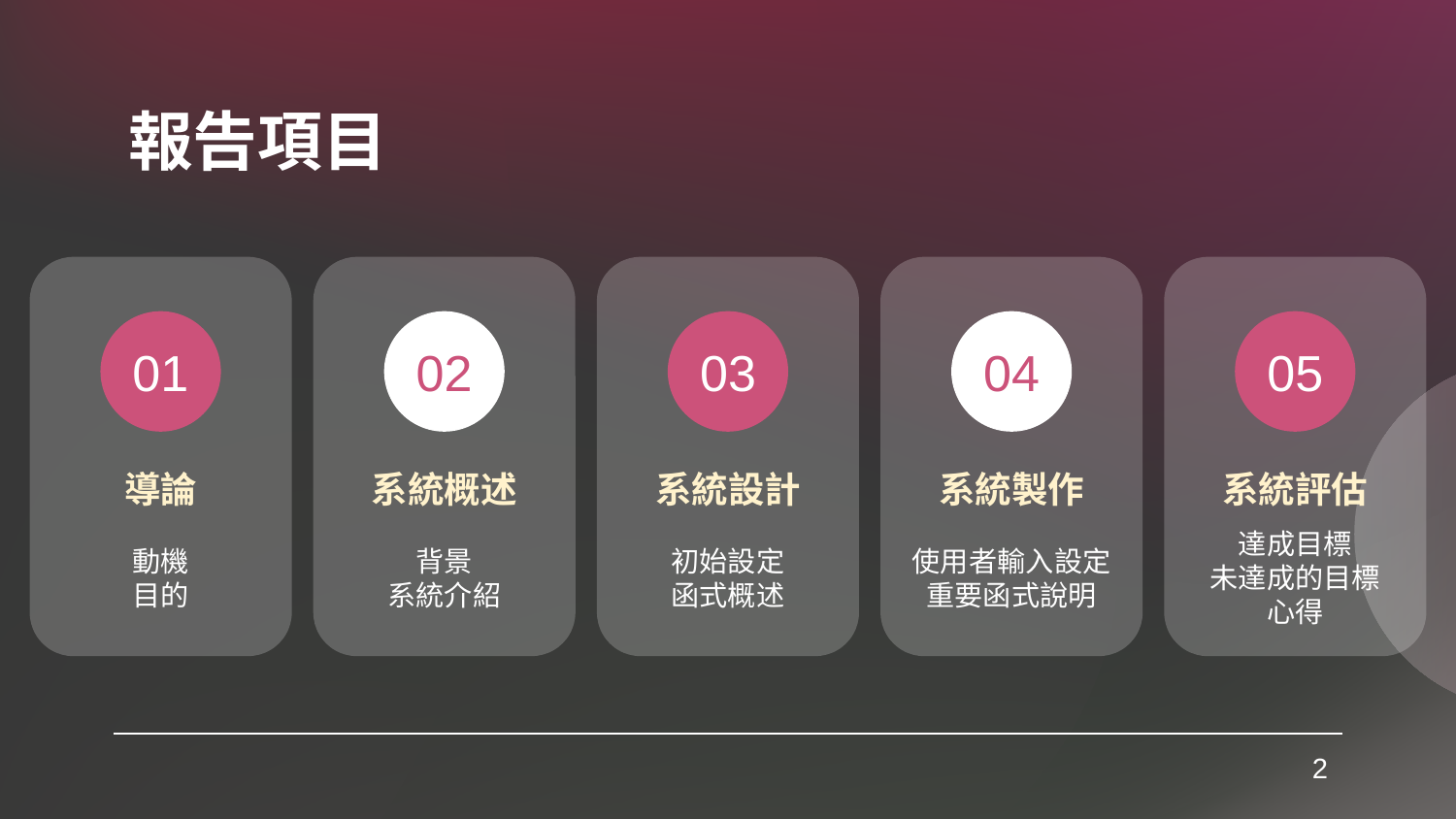

報告項目

01
03
04
05
02
# 導論
系統概述
系統設計
系統製作
系統評估
動機
目的
背景
系統介紹
初始設定
函式概述
使用者輸入設定
重要函式說明
達成目標
未達成的目標
心得
2